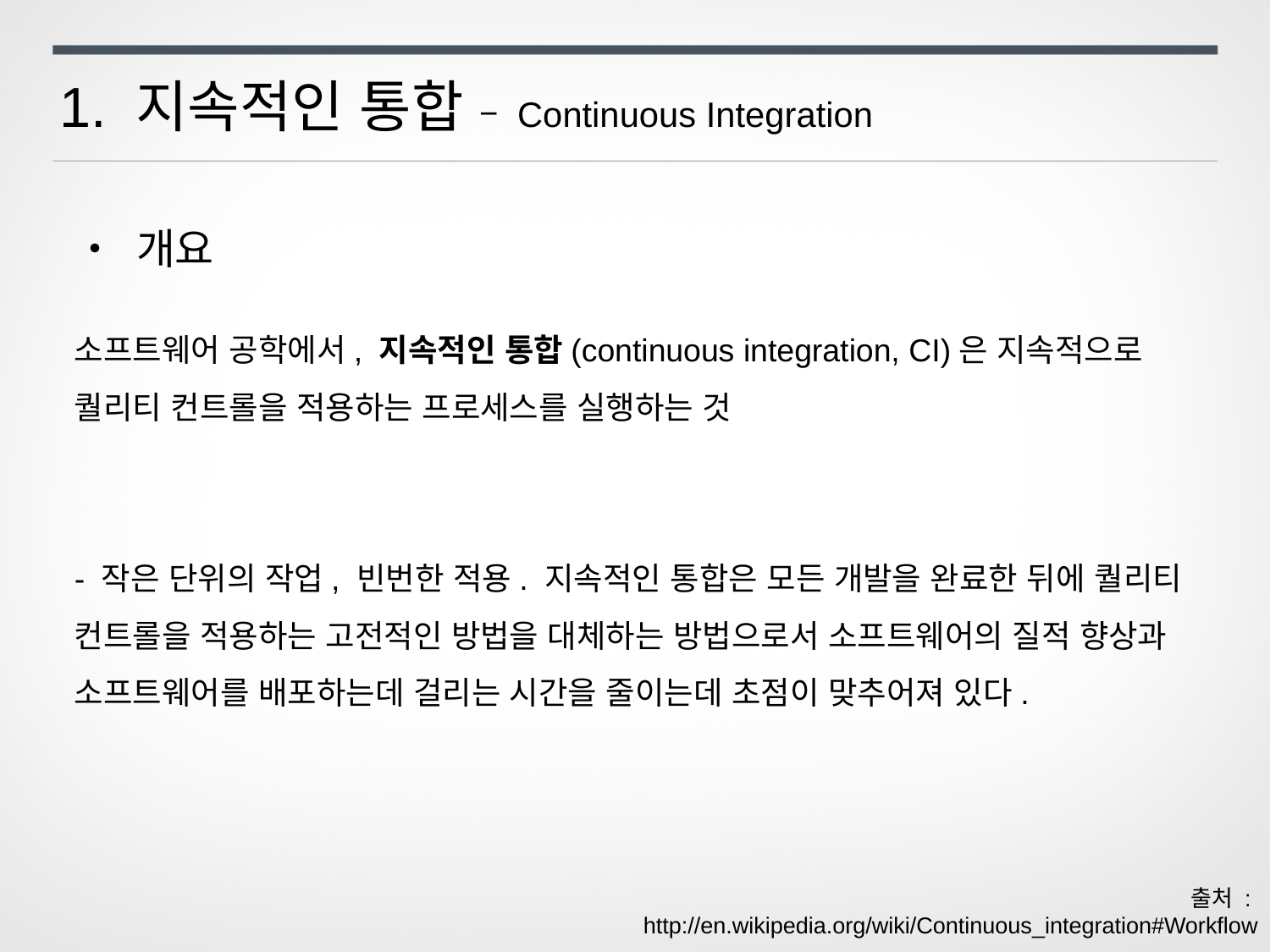

1. 지속적인 통합 – Continuous Integration
• 개요

소프트웨어 공학에서, 지속적인 통합(continuous integration, CI)은 지속적으로 퀄리티 컨트롤을 적용하는 프로세스를 실행하는 것

- 작은 단위의 작업, 빈번한 적용. 지속적인 통합은 모든 개발을 완료한 뒤에 퀄리티 컨트롤을 적용하는 고전적인 방법을 대체하는 방법으로서 소프트웨어의 질적 향상과 소프트웨어를 배포하는데 걸리는 시간을 줄이는데 초점이 맞추어져 있다.
출처 :
http://en.wikipedia.org/wiki/Continuous_integration#Workflow